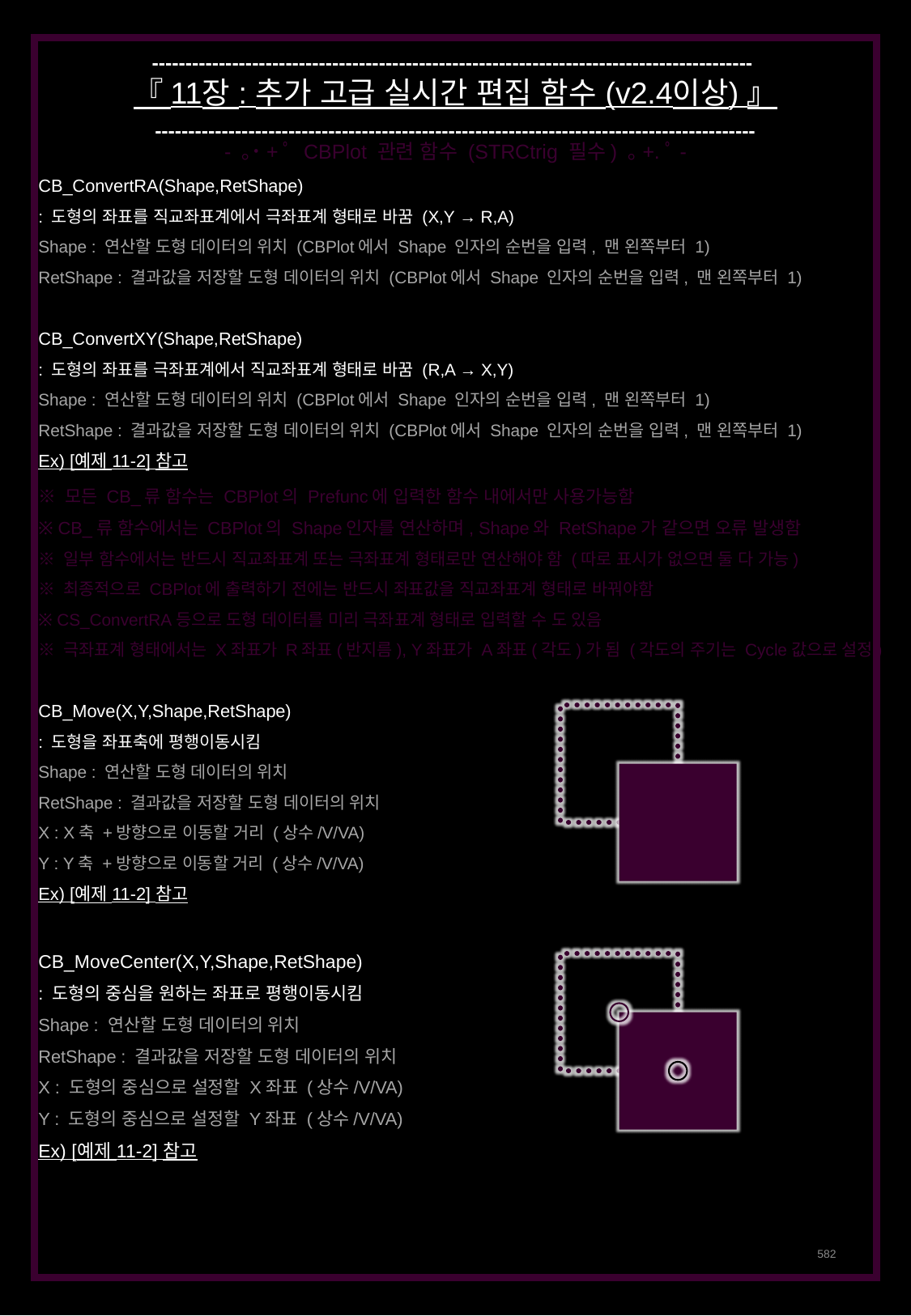

------------------------------------------------------------------------------------------
『 11장 : 추가 고급 실시간 편집 함수 (v2.4이상) 』
------------------------------------------------------------------------------------------
- ｡˙+ﾟ CBPlot 관련 함수 (STRCtrig 필수) ｡+.ﾟ-
CB_ConvertRA(Shape,RetShape)
: 도형의 좌표를 직교좌표계에서 극좌표계 형태로 바꿈 (X,Y → R,A)
Shape : 연산할 도형 데이터의 위치 (CBPlot에서 Shape 인자의 순번을 입력, 맨 왼쪽부터 1)
RetShape : 결과값을 저장할 도형 데이터의 위치 (CBPlot에서 Shape 인자의 순번을 입력, 맨 왼쪽부터 1)

CB_ConvertXY(Shape,RetShape)
: 도형의 좌표를 극좌표계에서 직교좌표계 형태로 바꿈 (R,A → X,Y)
Shape : 연산할 도형 데이터의 위치 (CBPlot에서 Shape 인자의 순번을 입력, 맨 왼쪽부터 1)
RetShape : 결과값을 저장할 도형 데이터의 위치 (CBPlot에서 Shape 인자의 순번을 입력, 맨 왼쪽부터 1)
Ex) [예제 11-2] 참고
※ 모든 CB_류 함수는 CBPlot의 Prefunc에 입력한 함수 내에서만 사용가능함
※ CB_류 함수에서는 CBPlot의 Shape인자를 연산하며, Shape와 RetShape가 같으면 오류 발생함
※ 일부 함수에서는 반드시 직교좌표계 또는 극좌표계 형태로만 연산해야 함 (따로 표시가 없으면 둘 다 가능)
※ 최종적으로 CBPlot에 출력하기 전에는 반드시 좌표값을 직교좌표계 형태로 바꿔야함
※ CS_ConvertRA등으로 도형 데이터를 미리 극좌표계 형태로 입력할 수 도 있음
※ 극좌표계 형태에서는 X좌표가 R좌표(반지름), Y좌표가 A좌표(각도)가 됨 (각도의 주기는 Cycle값으로 설정)

CB_Move(X,Y,Shape,RetShape)
: 도형을 좌표축에 평행이동시킴
Shape : 연산할 도형 데이터의 위치
RetShape : 결과값을 저장할 도형 데이터의 위치
X : X축 +방향으로 이동할 거리 (상수/V/VA)
Y : Y축 +방향으로 이동할 거리 (상수/V/VA)
Ex) [예제 11-2] 참고

CB_MoveCenter(X,Y,Shape,RetShape)
: 도형의 중심을 원하는 좌표로 평행이동시킴
Shape : 연산할 도형 데이터의 위치
RetShape : 결과값을 저장할 도형 데이터의 위치
X : 도형의 중심으로 설정할 X좌표 (상수/V/VA)
Y : 도형의 중심으로 설정할 Y좌표 (상수/V/VA)
Ex) [예제 11-2] 참고

582